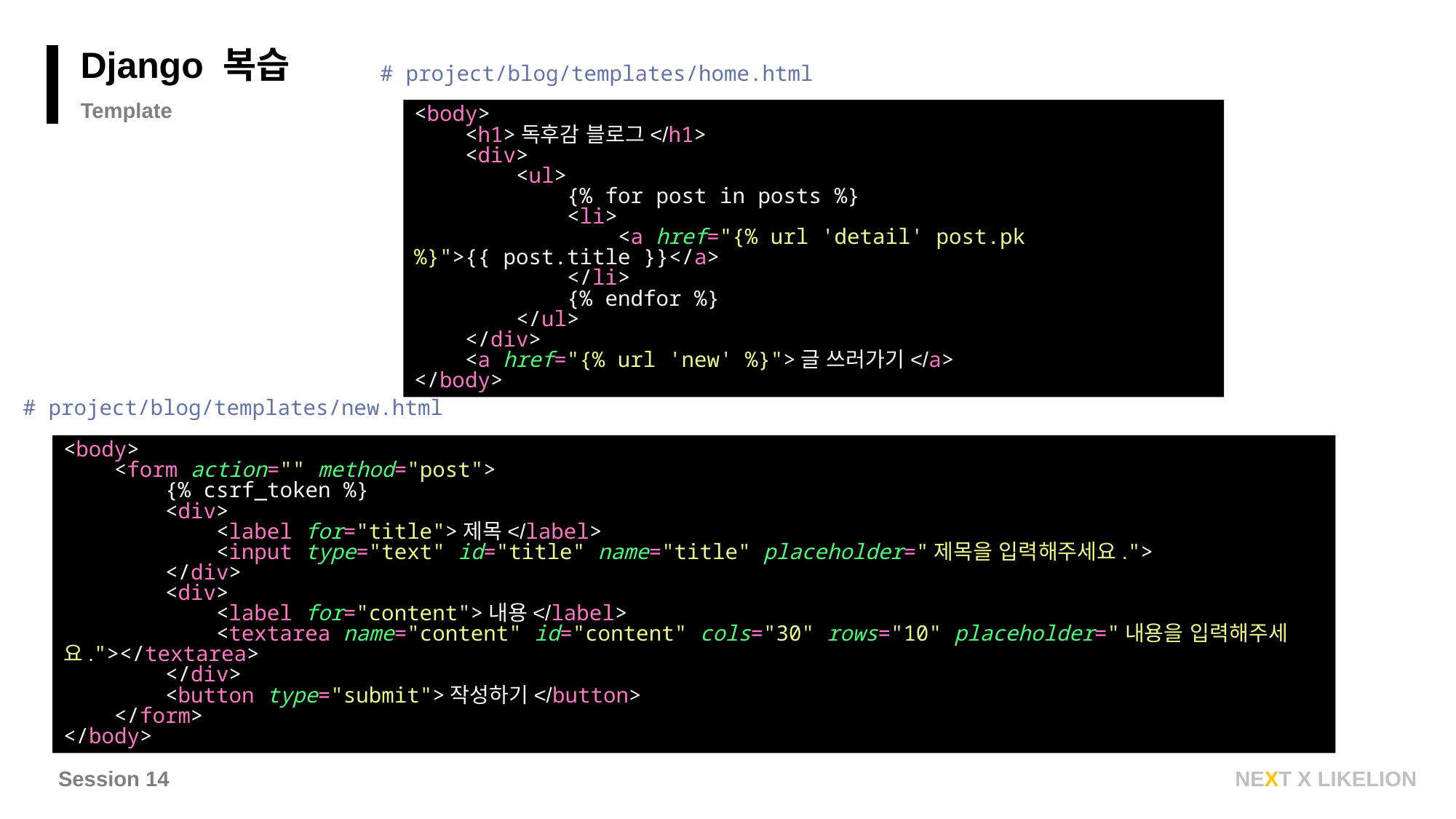

Django 복습

# project/blog/templates/home.html
Template
<body>
    <h1>독후감 블로그</h1>
    <div>
        <ul>
            {% for post in posts %}
            <li>
                <a href="{% url 'detail' post.pk %}">{{ post.title }}</a>
            </li>
            {% endfor %}
        </ul>
    </div>
    <a href="{% url 'new' %}">글 쓰러가기</a>
</body>
# project/blog/templates/new.html
<body>
    <form action="" method="post">
        {% csrf_token %}
        <div>
            <label for="title">제목</label>
            <input type="text" id="title" name="title" placeholder="제목을 입력해주세요.">
        </div>
        <div>
            <label for="content">내용</label>
            <textarea name="content" id="content" cols="30" rows="10" placeholder="내용을 입력해주세요."></textarea>
        </div>
        <button type="submit">작성하기</button>
    </form>
</body>
Session 14
NEXT X LIKELION